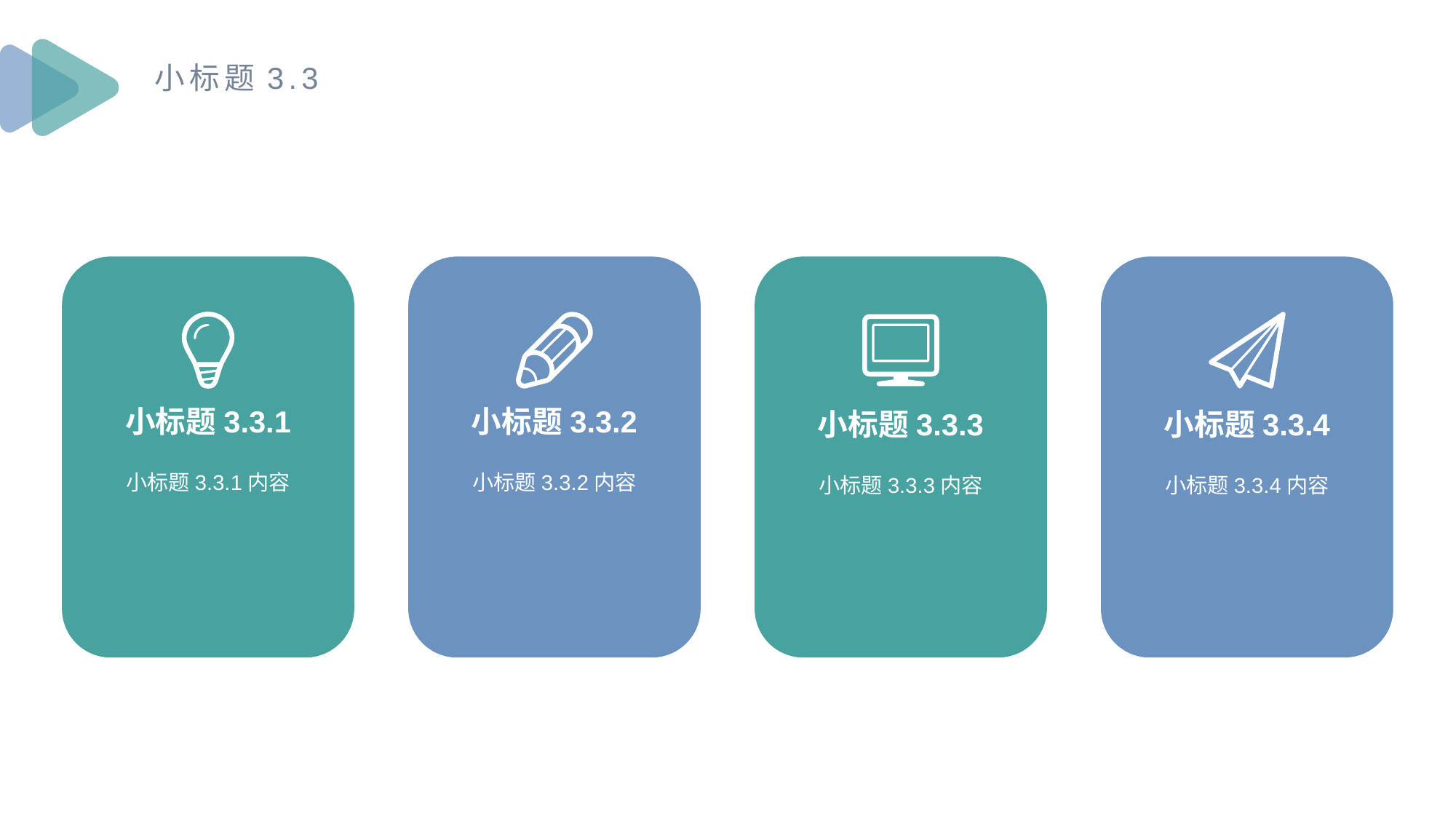

小标题3.3

小标题3.3.1
小标题3.3.2
小标题3.3.3
小标题3.3.4
小标题3.3.1内容
小标题3.3.2内容
小标题3.3.3内容
小标题3.3.4内容